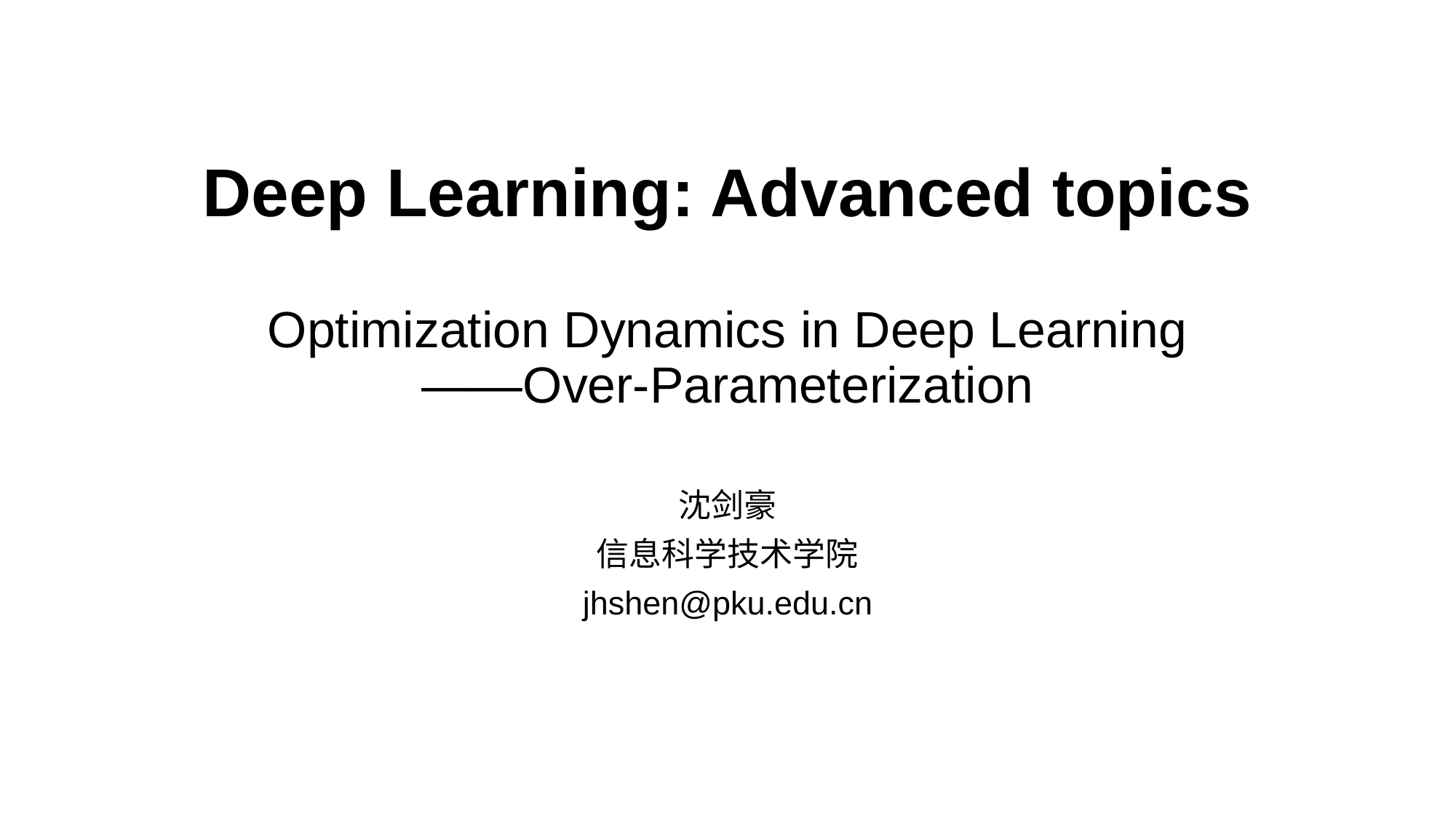

# Deep Learning: Advanced topics Optimization Dynamics in Deep Learning ——Over-Parameterization

沈剑豪
信息科学技术学院
jhshen@pku.edu.cn